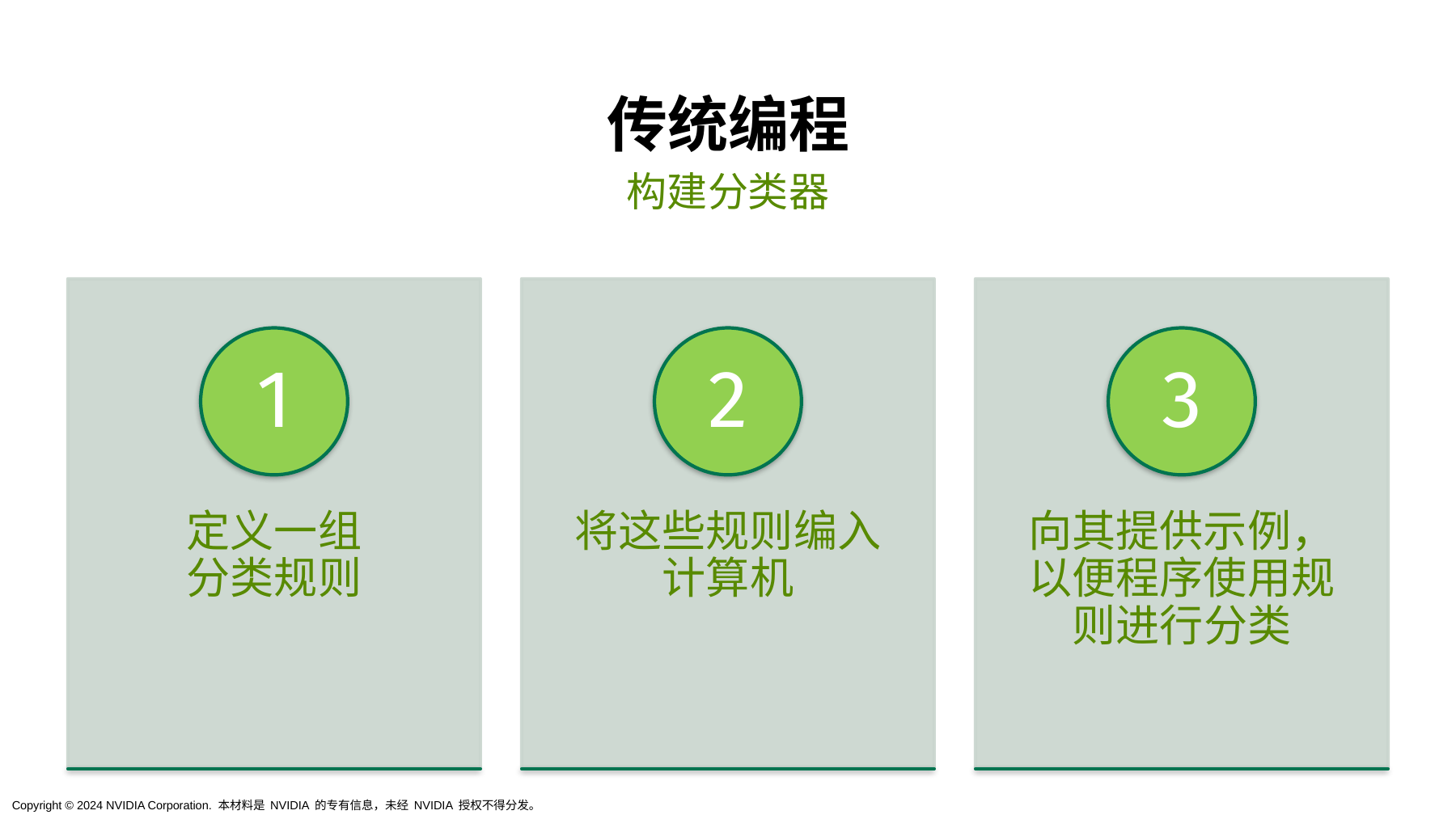

# 传统编程
构建分类器

1
2
3
定义一组
分类规则
将这些规则编入计算机
向其提供示例，以便程序使用规则进行分类

Copyright © 2024 NVIDIA Corporation. 本材料是 NVIDIA 的专有信息，未经 NVIDIA 授权不得分发。